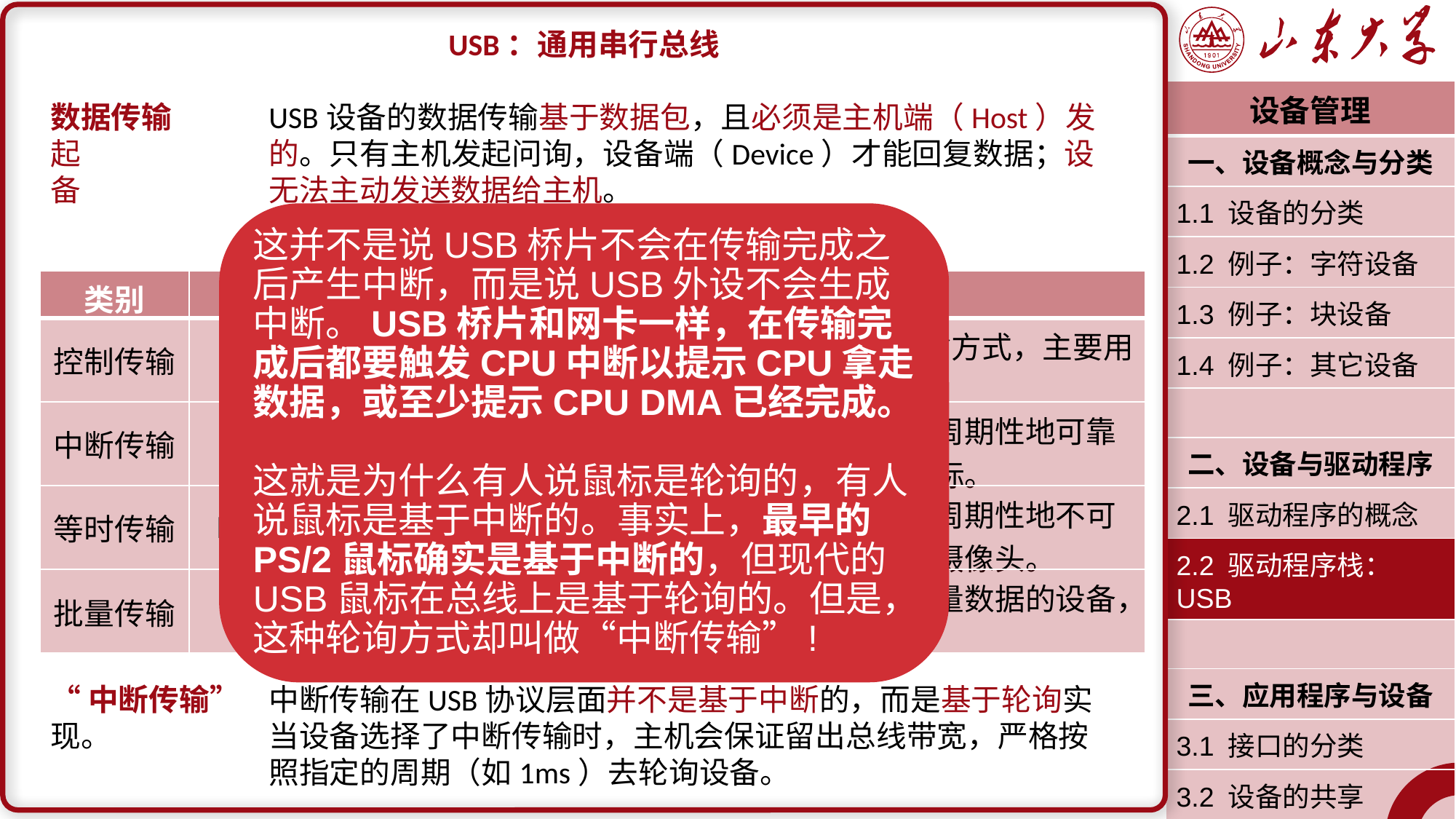

USB：通用串行总线

数据传输	USB设备的数据传输基于数据包，且必须是主机端（Host）发起		的。只有主机发起问询，设备端（Device）才能回复数据；设备		无法主动发送数据给主机。
		针对不同的场景，USB提供了四种传输方式。

“中断传输”	中断传输在USB协议层面并不是基于中断的，而是基于轮询实现。		当设备选择了中断传输时，主机会保证留出总线带宽，严格按		照指定的周期（如1ms）去轮询设备。
| 设备管理 |
| --- |
| 一、设备概念与分类 |
| 1.1 设备的分类 |
| 1.2 例子：字符设备 |
| 1.3 例子：块设备 |
| 1.4 例子：其它设备 |
|  |
| 二、设备与驱动程序 |
| 2.1 驱动程序的概念 |
| 2.2 驱动程序栈：USB |
|  |
| 三、应用程序与设备 |
| 3.1 接口的分类 |
| 3.2 设备的共享 |
| 潘润宇 2023.04 |
这并不是说USB桥片不会在传输完成之后产生中断，而是说USB外设不会生成中断。USB桥片和网卡一样，在传输完成后都要触发CPU中断以提示CPU拿走数据，或至少提示CPU DMA已经完成。

这就是为什么有人说鼠标是轮询的，有人说鼠标是基于中断的。事实上，最早的PS/2鼠标确实是基于中断的，但现代的USB鼠标在总线上是基于轮询的。但是，这种轮询方式却叫做“中断传输”!
| 类别 | 英文 | 描述 |
| --- | --- | --- |
| 控制传输 | Control Transfer | 任何USB设备必须支持的传输方式，主要用来初始化和配置设备。 |
| 中断传输 | Interrupt Transfer | 适用于那些必须按照严格时点周期性地可靠传送小批量数据的设备，如鼠标。 |
| 等时传输 | Isochronous Transfer | 适用于那些必须按照严格时点周期性地不可靠传送大批量数据的设备，如摄像头。 |
| 批量传输 | Bulk Transfer | 适用于那些需要可靠传输大批量数据的设备，如U盘和移动硬盘。 |